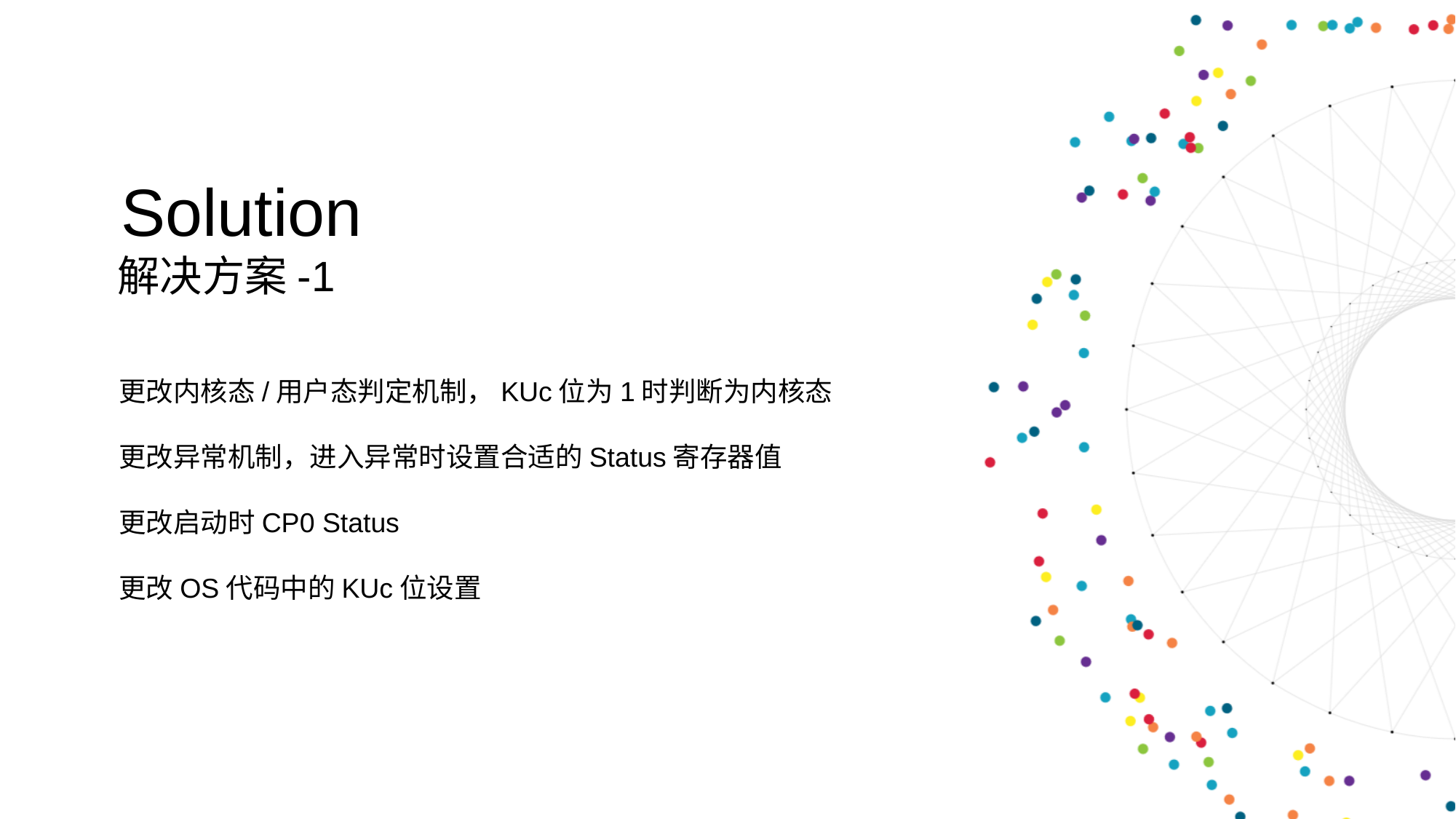

Solution
解决方案-1
更改内核态/用户态判定机制，KUc位为1时判断为内核态
更改异常机制，进入异常时设置合适的Status寄存器值
更改启动时CP0 Status
更改OS代码中的KUc位设置